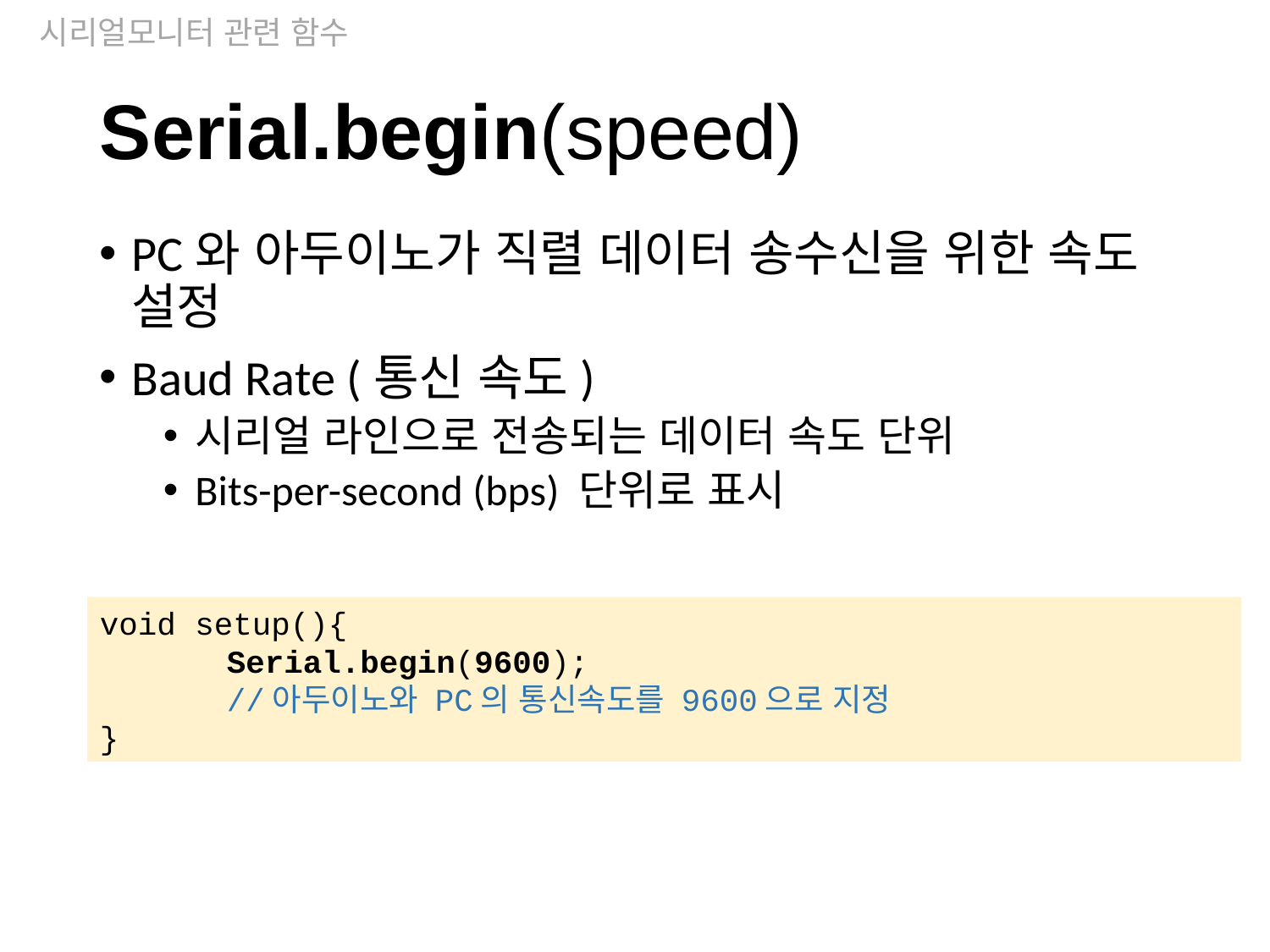

시리얼모니터 관련 함수
Serial.begin(speed)
PC와 아두이노가 직렬 데이터 송수신을 위한 속도 설정
Baud Rate (통신 속도)
시리얼 라인으로 전송되는 데이터 속도 단위
Bits-per-second (bps) 단위로 표시

void setup(){
  	Serial.begin(9600);
 	//아두이노와 PC의 통신속도를 9600으로 지정
}